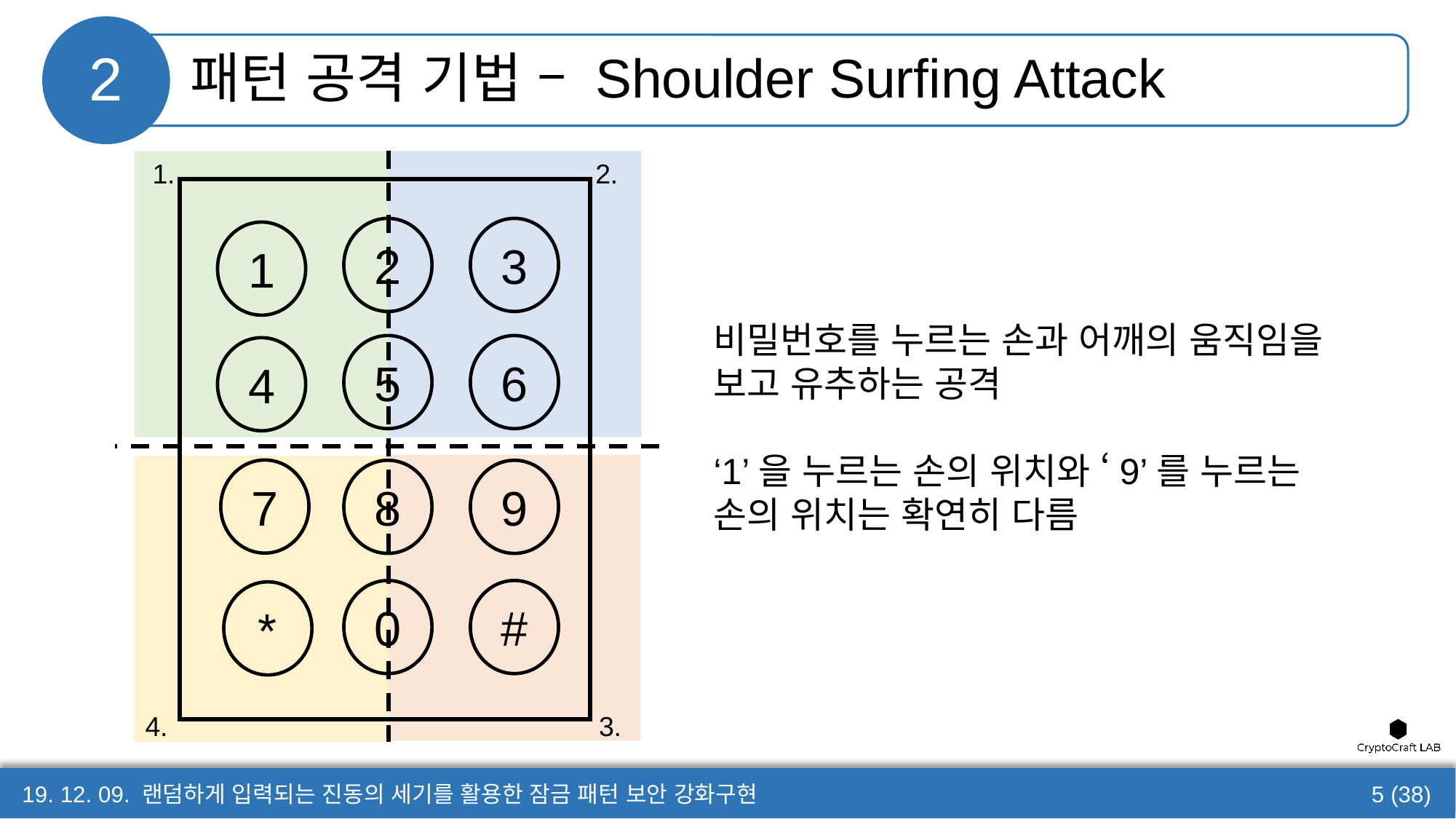

# 패턴 공격 기법 – Shoulder Surfing Attack
2

1.

2.

3
2
1
비밀번호를 누르는 손과 어깨의 움직임을 보고 유추하는 공격

‘1’을 누르는 손의 위치와 ‘9’를 누르는
손의 위치는 확연히 다름
6
5
4

7
9
8
#
0
*
4.
3.